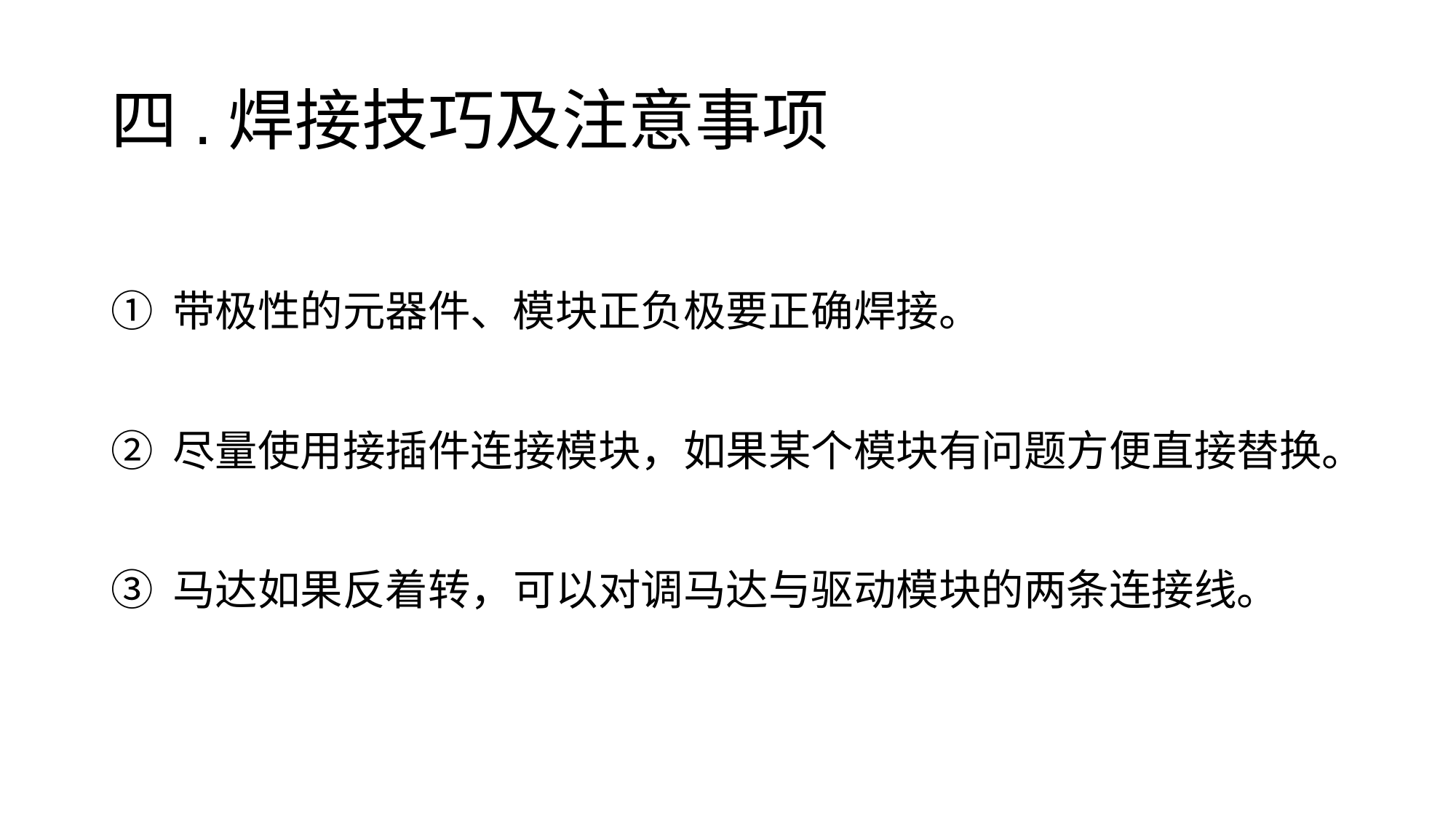

# 四.焊接技巧及注意事项
带极性的元器件、模块正负极要正确焊接。
尽量使用接插件连接模块，如果某个模块有问题方便直接替换。
马达如果反着转，可以对调马达与驱动模块的两条连接线。